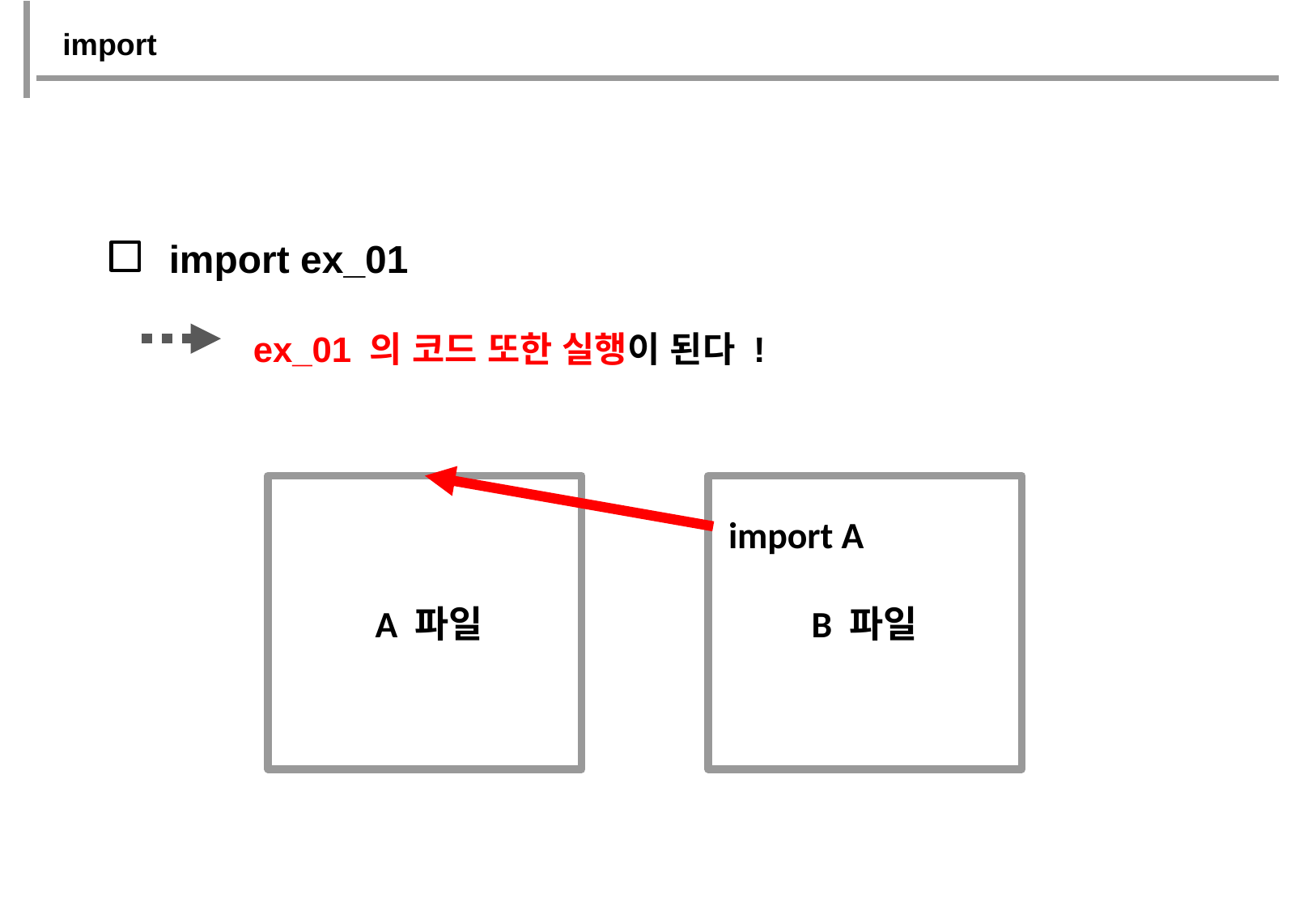

import

import ex_01

ex_01 의 코드 또한 실행이 된다 !
 A 파일
 import A

           B 파일